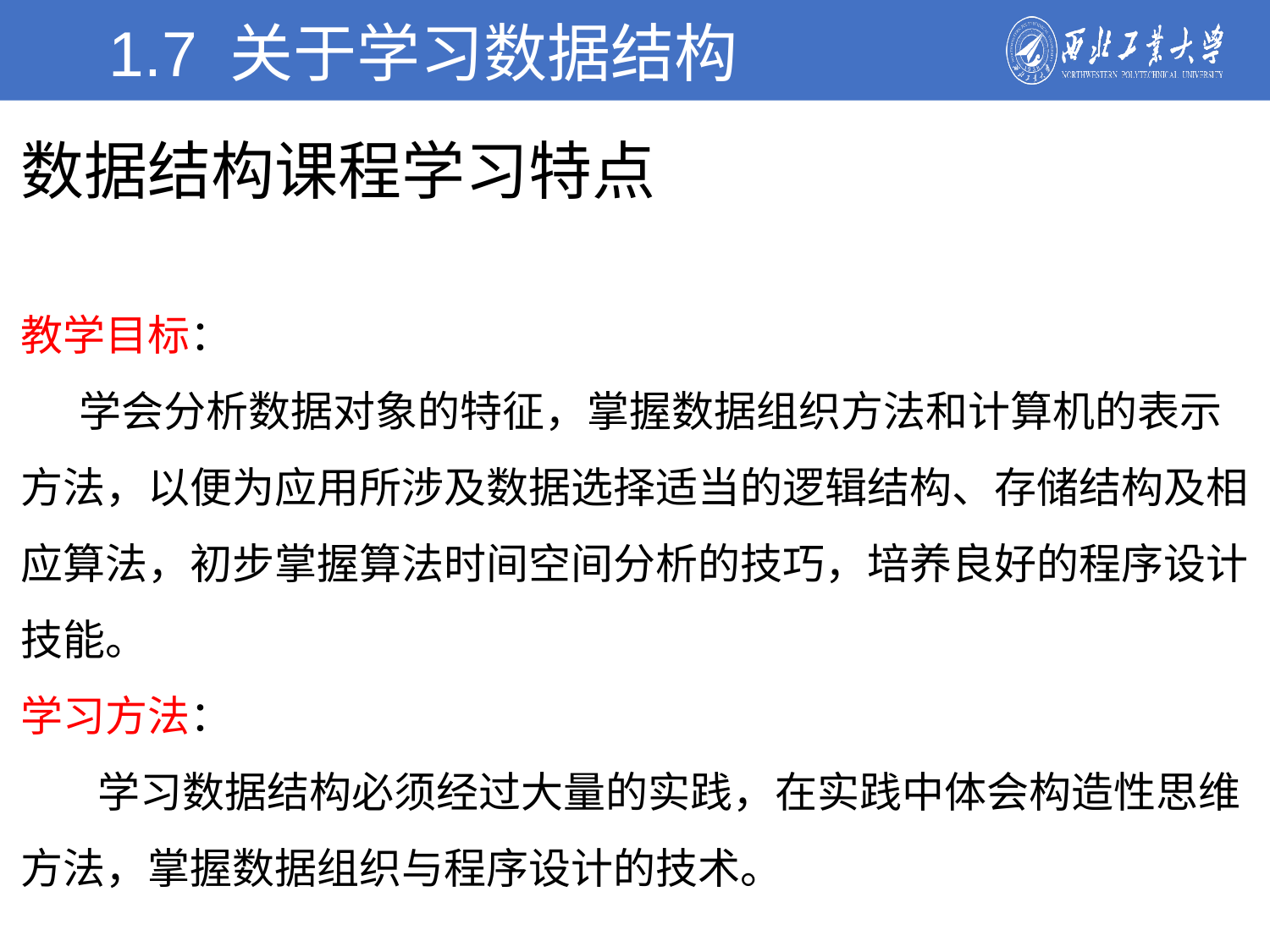

1.7 关于学习数据结构
数据结构课程学习特点

教学目标：
     学会分析数据对象的特征，掌握数据组织方法和计算机的表示方法，以便为应用所涉及数据选择适当的逻辑结构、存储结构及相应算法，初步掌握算法时间空间分析的技巧，培养良好的程序设计技能。
学习方法：
       学习数据结构必须经过大量的实践，在实践中体会构造性思维方法，掌握数据组织与程序设计的技术。
学校简介
55